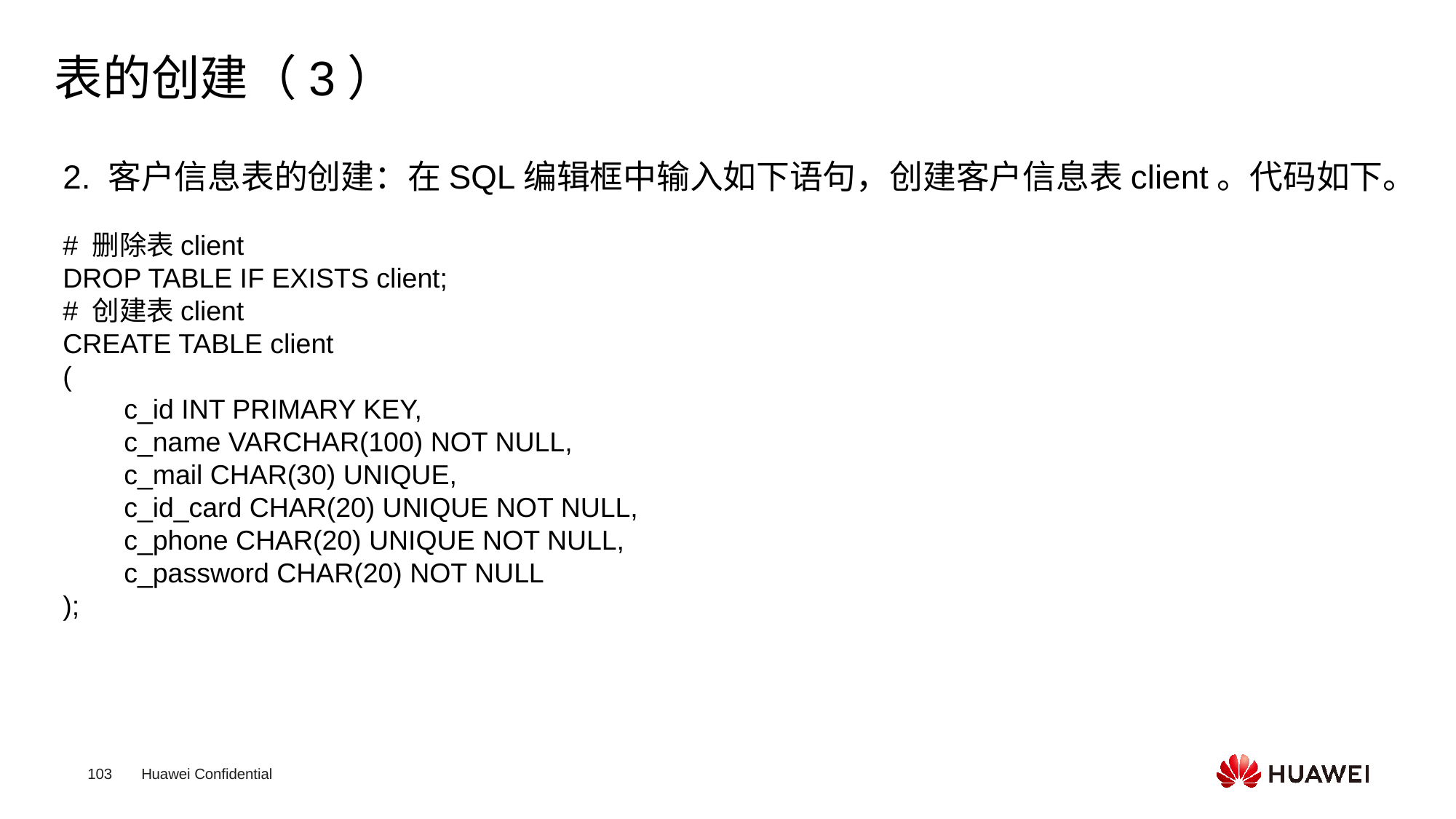

# 表的创建（3）
2. 客户信息表的创建：在SQL编辑框中输入如下语句，创建客户信息表client。代码如下。

# 删除表client
DROP TABLE IF EXISTS client;
# 创建表client
CREATE TABLE client
(
        c_id INT PRIMARY KEY,
        c_name VARCHAR(100) NOT NULL,
        c_mail CHAR(30) UNIQUE,
        c_id_card CHAR(20) UNIQUE NOT NULL,
        c_phone CHAR(20) UNIQUE NOT NULL,
        c_password CHAR(20) NOT NULL
);
Text
Text
Text
Text
Text
Text
Text
Text
Text
Text
Text
Text
Text
Text
Text
Text
Text
Text
Text
Text
Text
Text
Text
Text
Text
Text
Text
Text
Text
Text
Text
Text
Text
Text
Text
Text
Text
Text
Text
Text
Text
Text
Text
Text
Text
Text